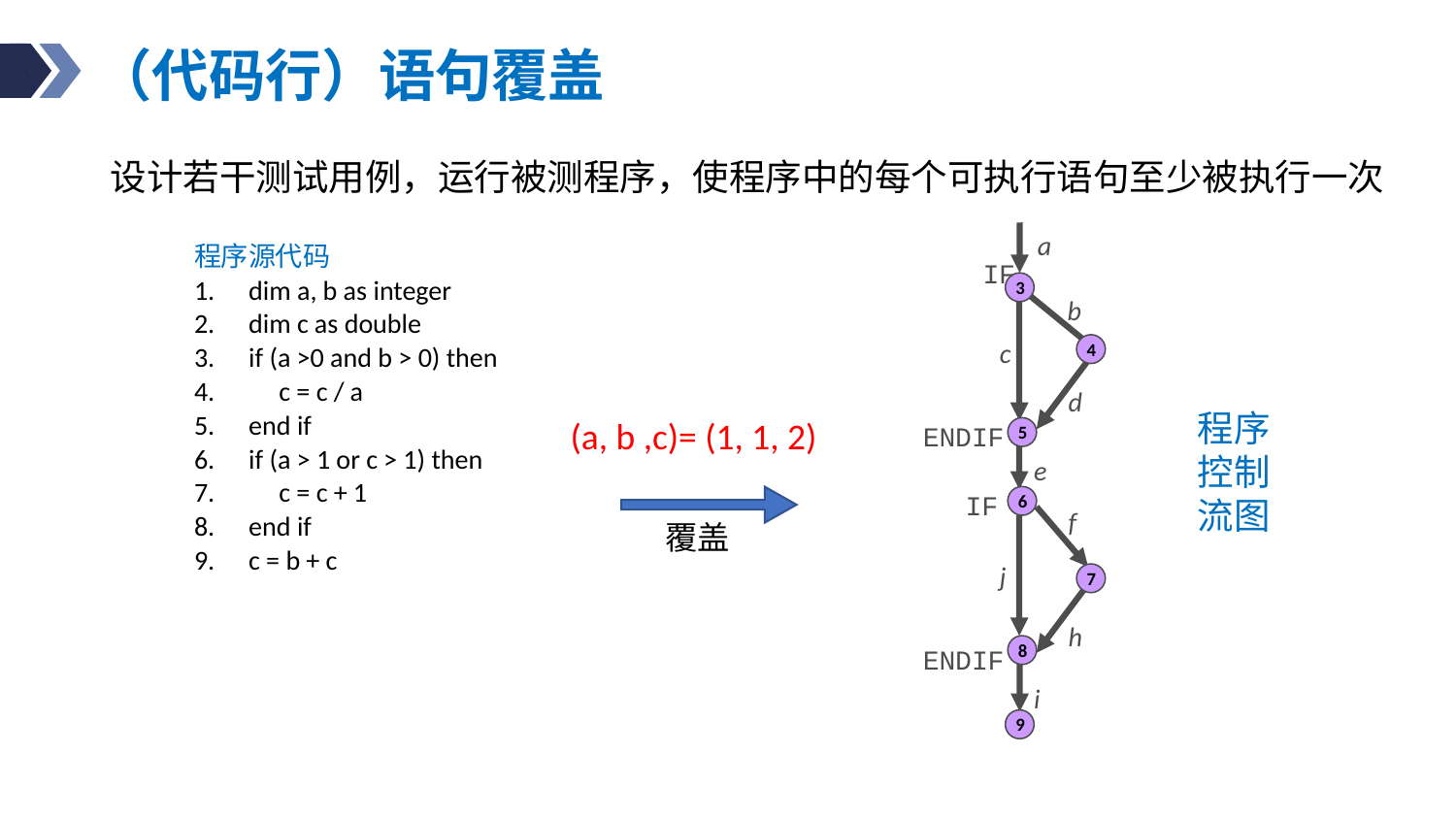

# （代码行）语句覆盖
设计若干测试用例，运行被测程序，使程序中的每个可执行语句至少被执行一次
a

IF
3
b

c
4

d
ENDIF
5

e
IF
6
f

j
7

h
ENDIF
8

i
9
程序源代码
1.	dim a, b as integer
dim c as double
if (a >0 and b > 0) then
     c = c / a
end if
if (a > 1 or c > 1) then
     c = c + 1
end if
c = b + c
程序控制流图
(a, b ,c)= (1, 1, 2)

覆盖